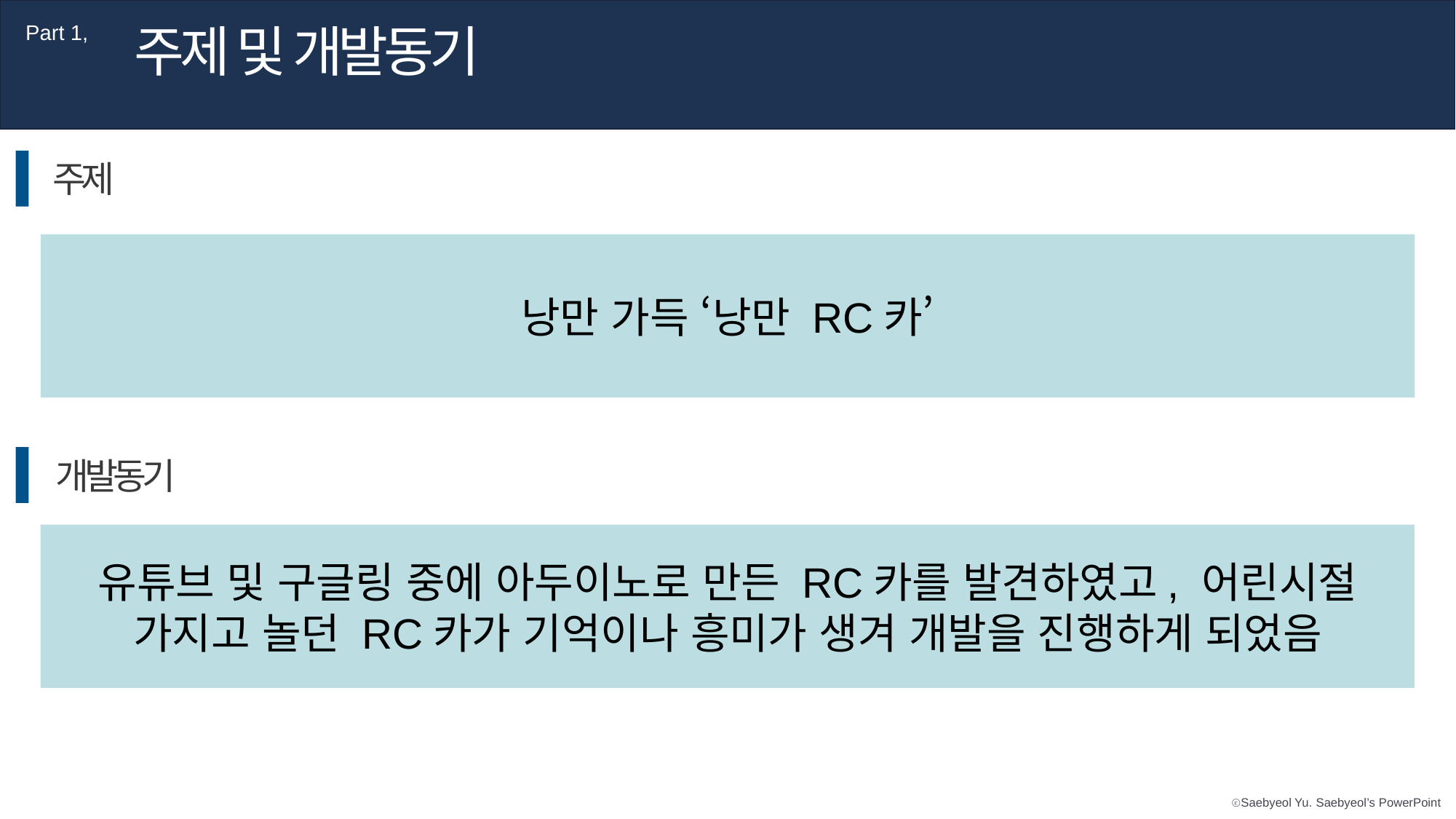

주제 및 개발동기
Part 1,

주제
낭만 가득 ‘낭만 RC카’

개발동기
유튜브 및 구글링 중에 아두이노로 만든 RC카를 발견하였고, 어린시절 가지고 놀던 RC카가 기억이나 흥미가 생겨 개발을 진행하게 되었음